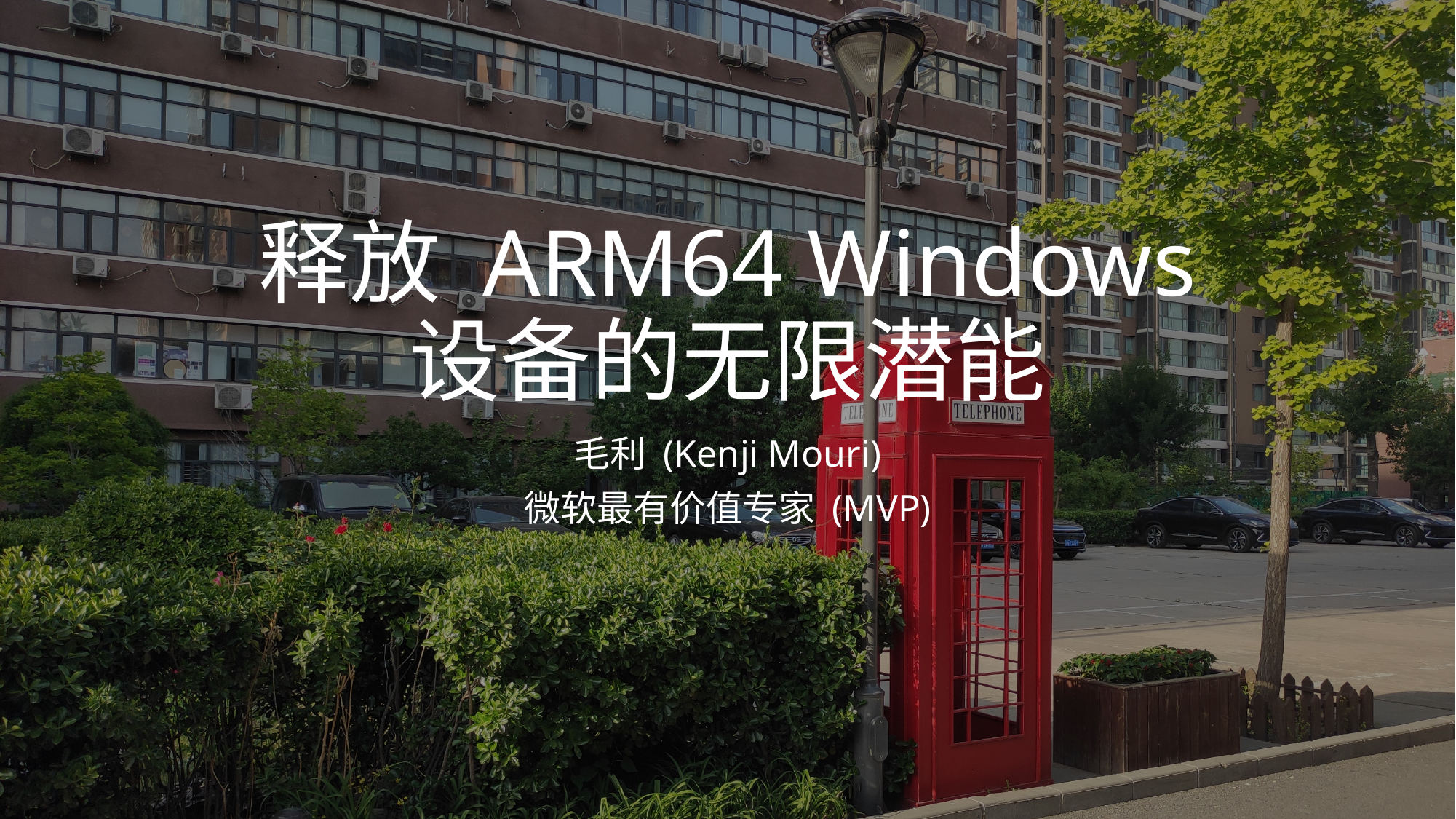

# 释放 ARM64 Windows 设备的无限潜能
毛利 (Kenji Mouri)
微软最有价值专家 (MVP)